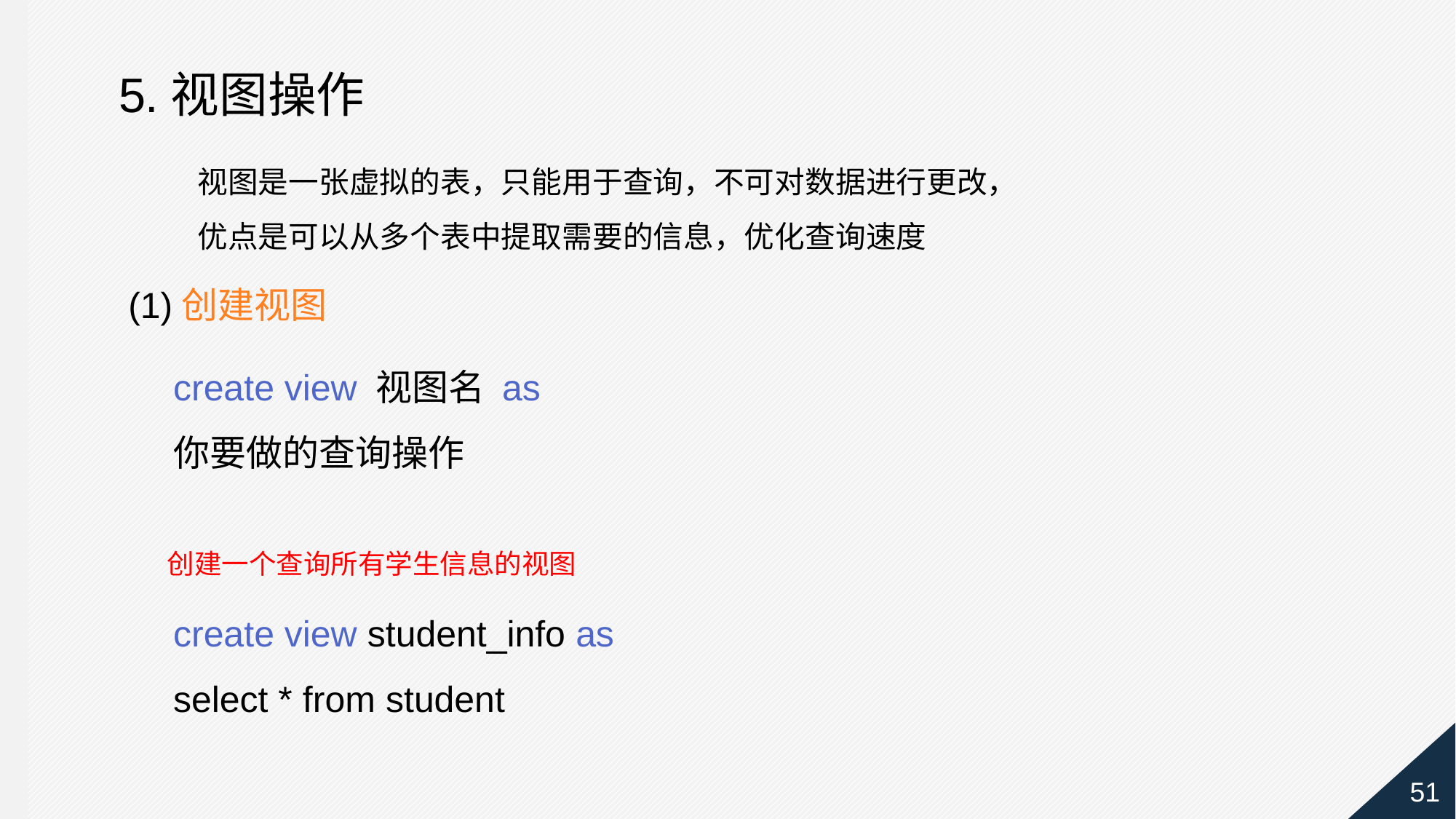

5.视图操作
视图是一张虚拟的表，只能用于查询，不可对数据进行更改，
优点是可以从多个表中提取需要的信息，优化查询速度
(1)创建视图
create view 视图名 as
你要做的查询操作
创建一个查询所有学生信息的视图
create view student_info as
select * from student
51